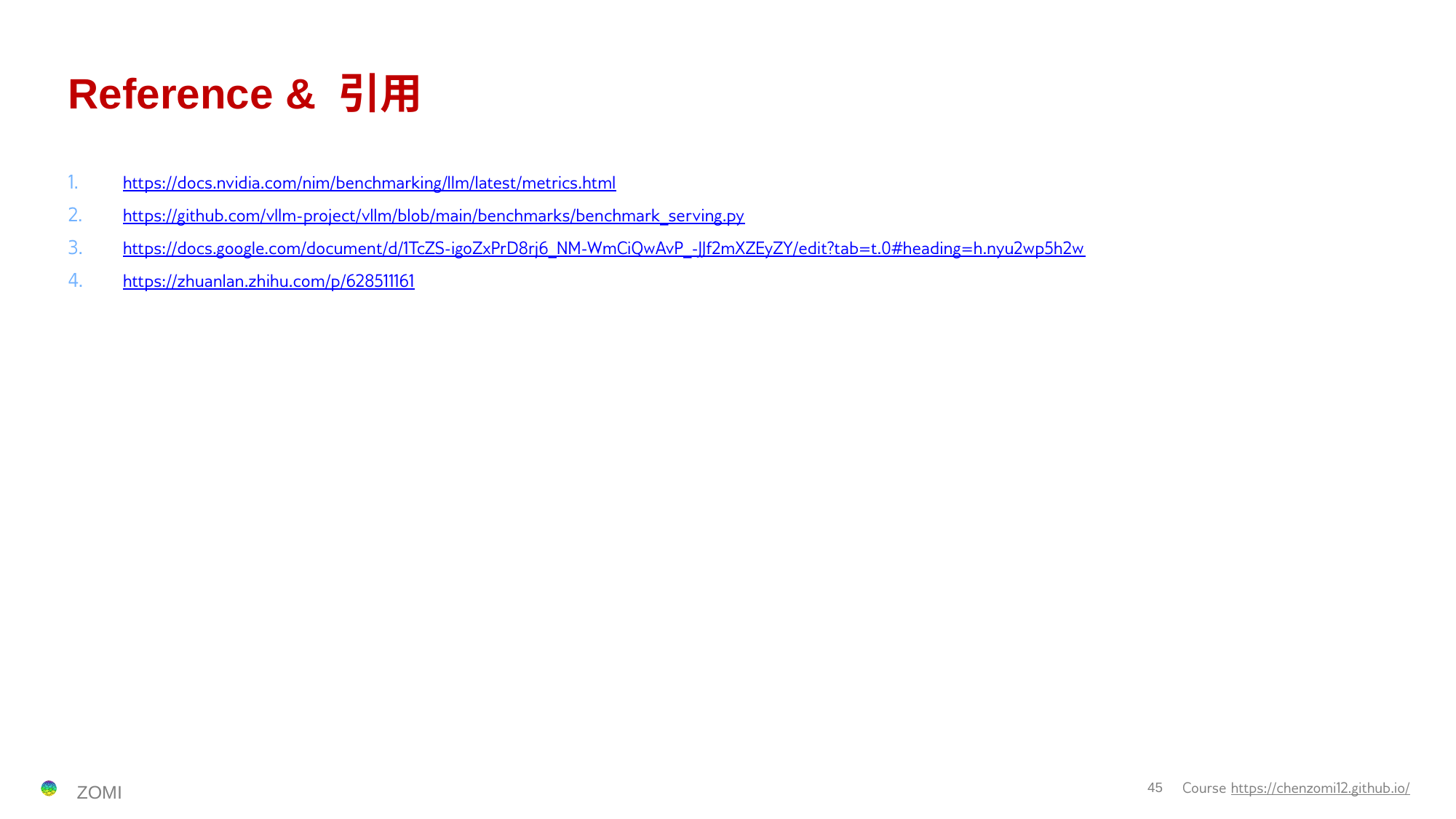

# Reference & 引用
https://docs.nvidia.com/nim/benchmarking/llm/latest/metrics.html
https://github.com/vllm-project/vllm/blob/main/benchmarks/benchmark_serving.py
https://docs.google.com/document/d/1TcZS-igoZxPrD8rj6_NM-WmCiQwAvP_-JJf2mXZEyZY/edit?tab=t.0#heading=h.nyu2wp5h2w
https://zhuanlan.zhihu.com/p/628511161